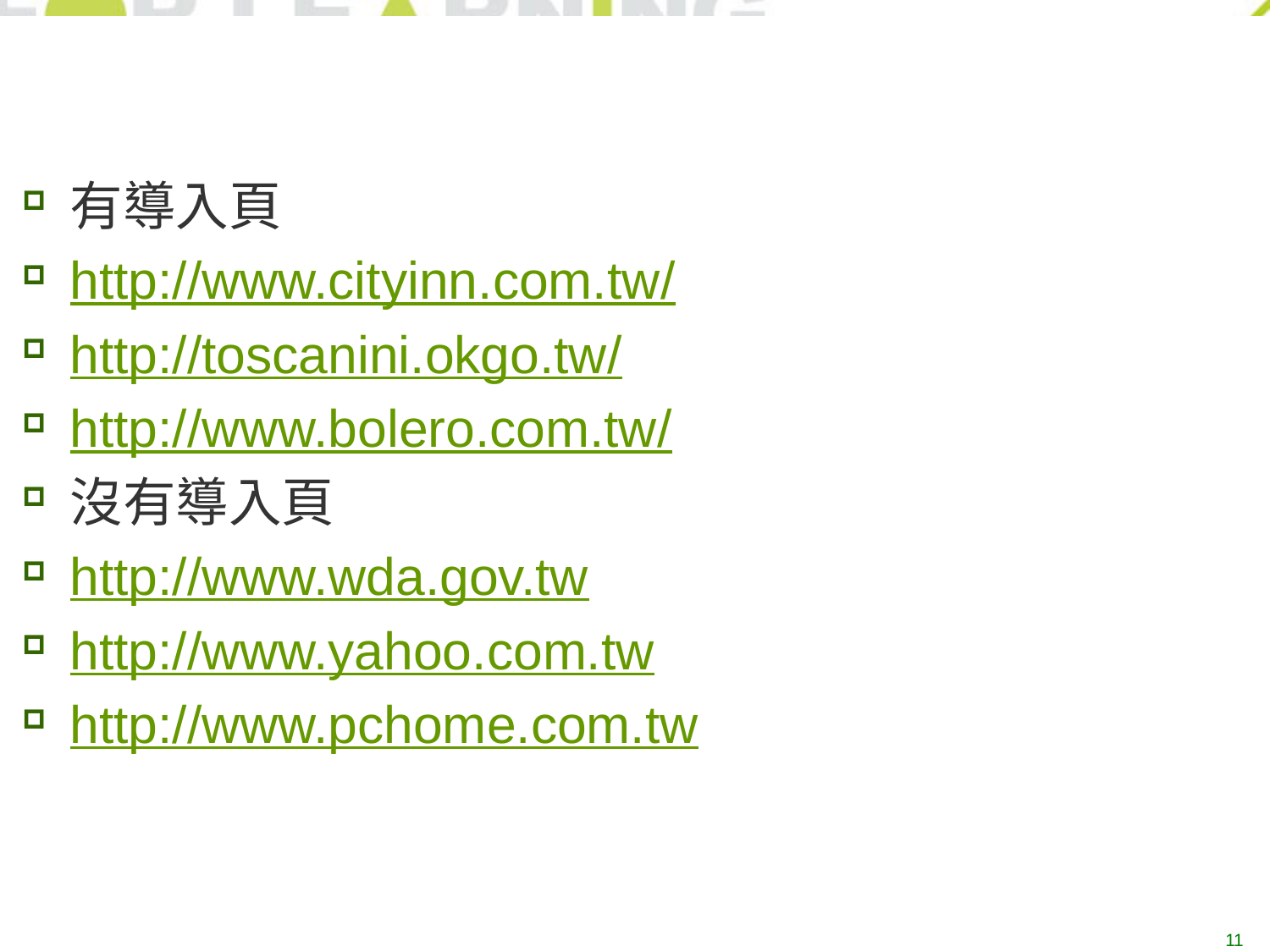

#
有導入頁
http://www.cityinn.com.tw/
http://toscanini.okgo.tw/
http://www.bolero.com.tw/
沒有導入頁
http://www.wda.gov.tw
http://www.yahoo.com.tw
http://www.pchome.com.tw

11